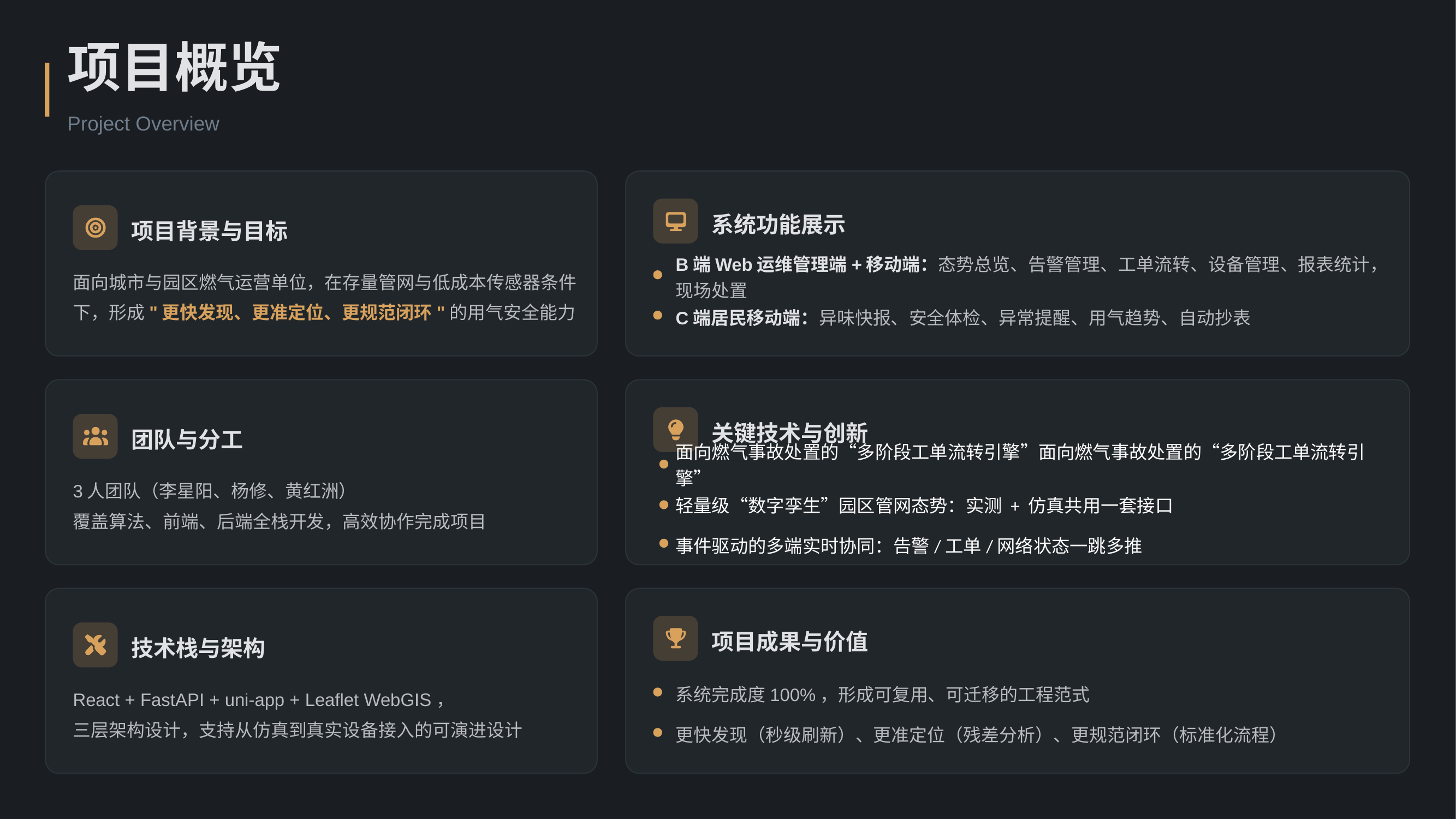

项目概览

Project Overview

系统功能展示

项目背景与目标

B端Web运维管理端+移动端：态势总览、告警管理、工单流转、设备管理、报表统计，现场处置
面向城市与园区燃气运营单位，在存量管网与低成本传感器条件下，形成"更快发现、更准定位、更规范闭环"的用气安全能力

C端居民移动端：异味快报、安全体检、异常提醒、用气趋势、自动抄表

关键技术与创新

团队与分工

面向燃气事故处置的“多阶段工单流转引擎”面向燃气事故处置的“多阶段工单流转引擎”

3人团队（李星阳、杨修、黄红洲）
覆盖算法、前端、后端全栈开发，高效协作完成项目
轻量级“数字孪生”园区管网态势：实测 + 仿真共用一套接口

事件驱动的多端实时协同：告警/工单/网络状态一跳多推

项目成果与价值

技术栈与架构

系统完成度100%，形成可复用、可迁移的工程范式
React + FastAPI + uni-app + Leaflet WebGIS，
三层架构设计，支持从仿真到真实设备接入的可演进设计

更快发现（秒级刷新）、更准定位（残差分析）、更规范闭环（标准化流程）